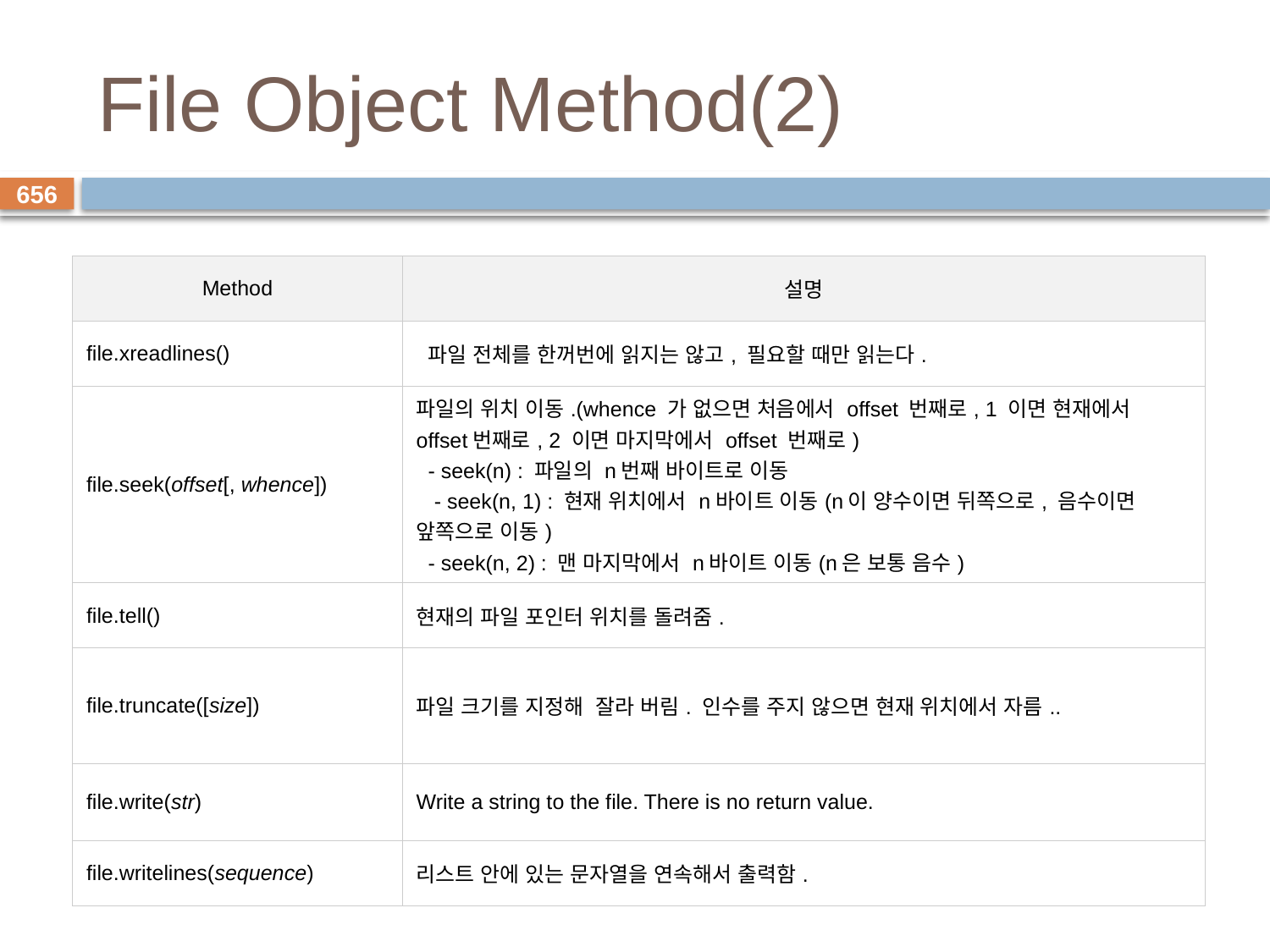

# File Object Method(2)
656
| Method | 설명 |
| --- | --- |
| file.xreadlines() | 파일 전체를 한꺼번에 읽지는 않고, 필요할 때만 읽는다. |
| file.seek(offset[, whence]) | 파일의 위치 이동.(whence 가 없으면 처음에서 offset 번째로, 1 이면 현재에서 offset번째로, 2 이면 마지막에서 offset 번째로)   - seek(n) : 파일의 n번째 바이트로 이동   - seek(n, 1) : 현재 위치에서 n바이트 이동(n이 양수이면 뒤쪽으로, 음수이면 앞쪽으로 이동)   - seek(n, 2) : 맨 마지막에서 n바이트 이동(n은 보통 음수) |
| file.tell() | 현재의 파일 포인터 위치를 돌려줌. |
| file.truncate([size]) | 파일 크기를 지정해 잘라 버림. 인수를 주지 않으면 현재 위치에서 자름.. |
| file.write(str) | Write a string to the file. There is no return value. |
| file.writelines(sequence) | 리스트 안에 있는 문자열을 연속해서 출력함. |